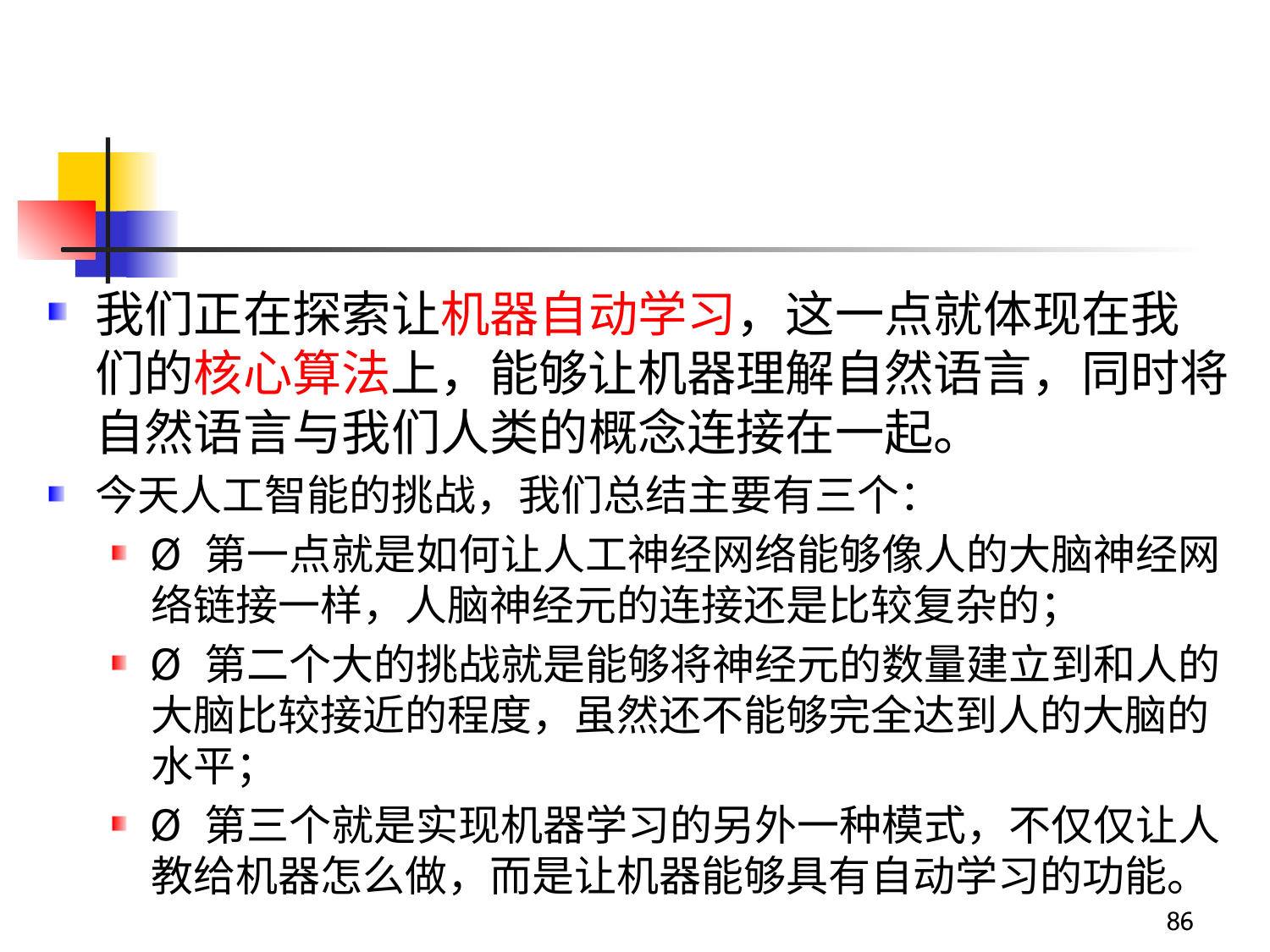

#
我们正在探索让机器自动学习，这一点就体现在我们的核心算法上，能够让机器理解自然语言，同时将自然语言与我们人类的概念连接在一起。
今天人工智能的挑战，我们总结主要有三个：
Ø 第一点就是如何让人工神经网络能够像人的大脑神经网络链接一样，人脑神经元的连接还是比较复杂的；
Ø 第二个大的挑战就是能够将神经元的数量建立到和人的大脑比较接近的程度，虽然还不能够完全达到人的大脑的水平；
Ø 第三个就是实现机器学习的另外一种模式，不仅仅让人教给机器怎么做，而是让机器能够具有自动学习的功能。

86